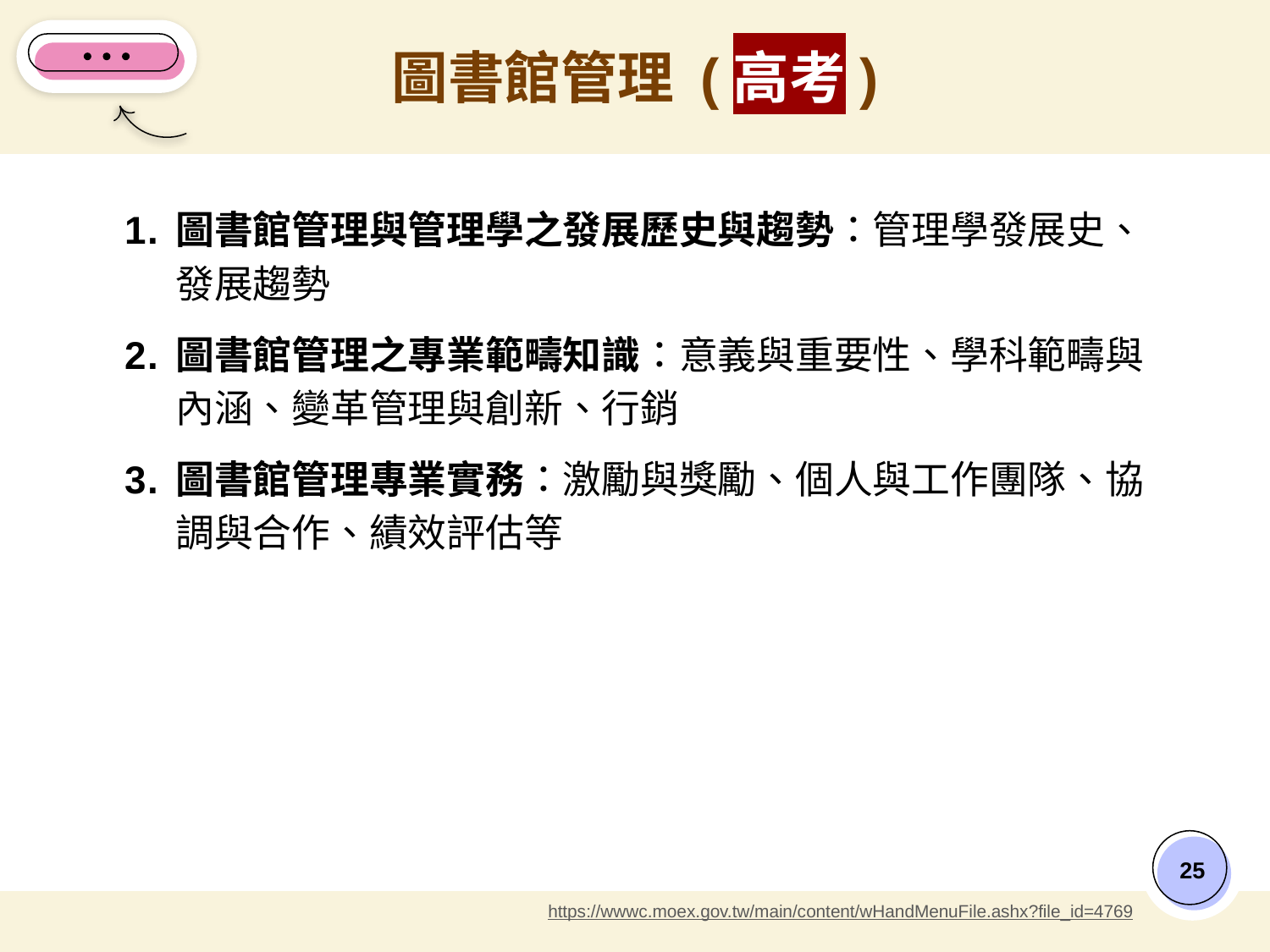

圖書館管理 (高考)
圖書館管理與管理學之發展歷史與趨勢：管理學發展史、發展趨勢
圖書館管理之專業範疇知識：意義與重要性、學科範疇與內涵、變革管理與創新、行銷
圖書館管理專業實務：激勵與獎勵、個人與工作團隊、協調與合作、績效評估等
25

https://wwwc.moex.gov.tw/main/content/wHandMenuFile.ashx?file_id=4769